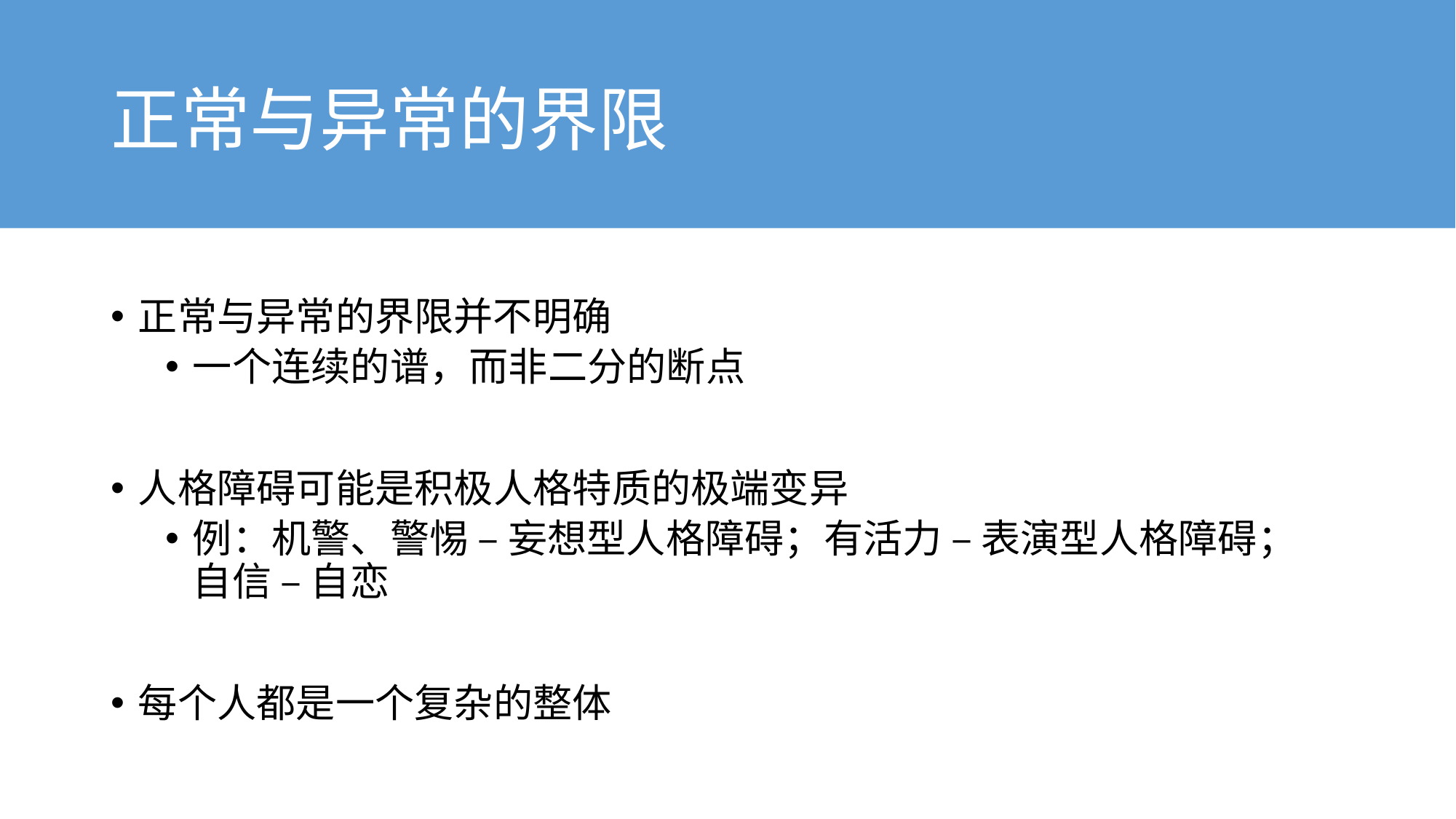

# 正常与异常的界限
正常与异常的界限并不明确
一个连续的谱，而非二分的断点

人格障碍可能是积极人格特质的极端变异
例：机警、警惕 – 妄想型人格障碍；有活力 – 表演型人格障碍； 自信 – 自恋

每个人都是一个复杂的整体